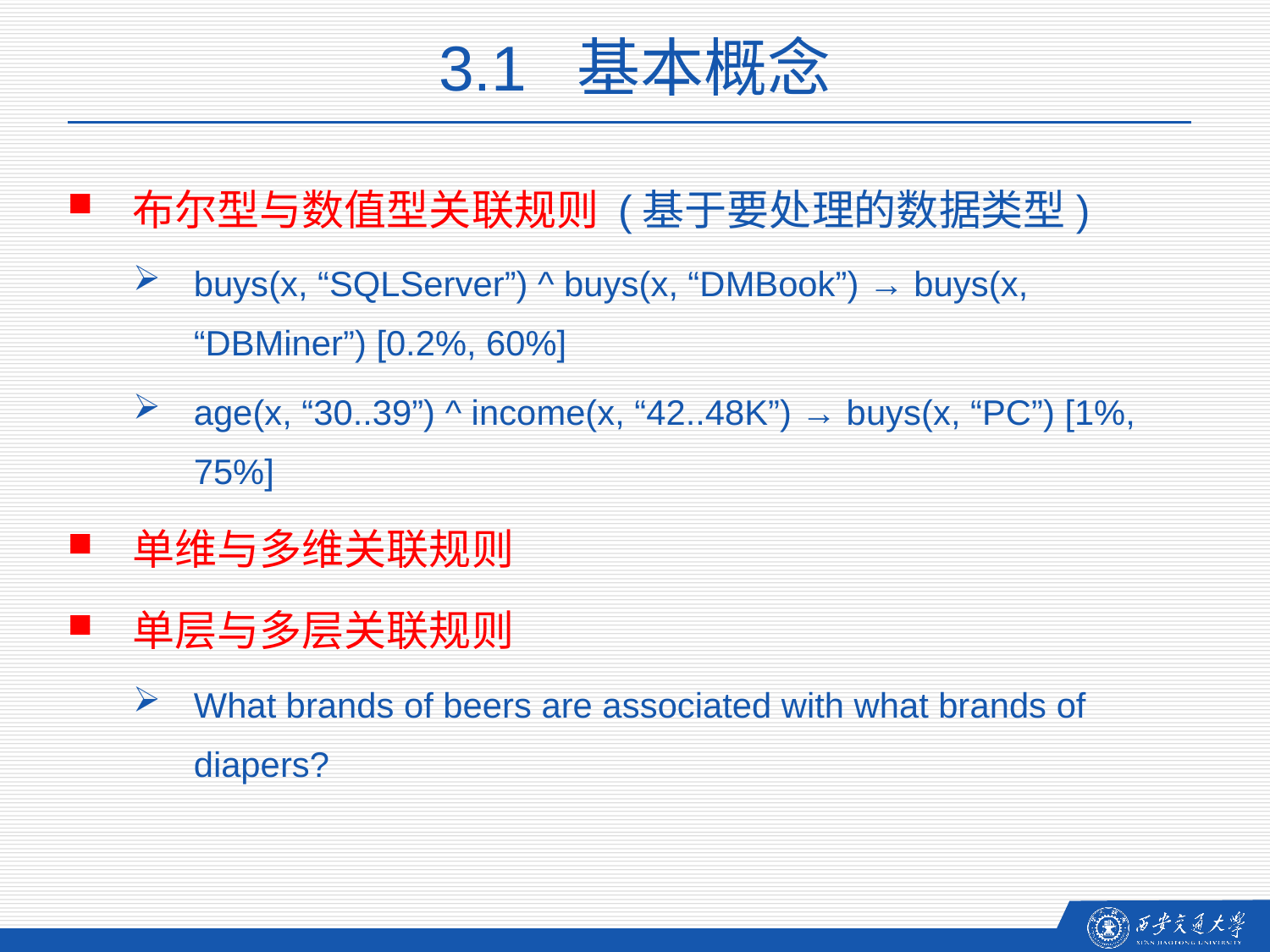

3.1  基本概念
布尔型与数值型关联规则 (基于要处理的数据类型)
buys(x, “SQLServer”) ^ buys(x, “DMBook”) → buys(x, “DBMiner”) [0.2%, 60%]
age(x, “30..39”) ^ income(x, “42..48K”) → buys(x, “PC”) [1%, 75%]
单维与多维关联规则
单层与多层关联规则
What brands of beers are associated with what brands of diapers?